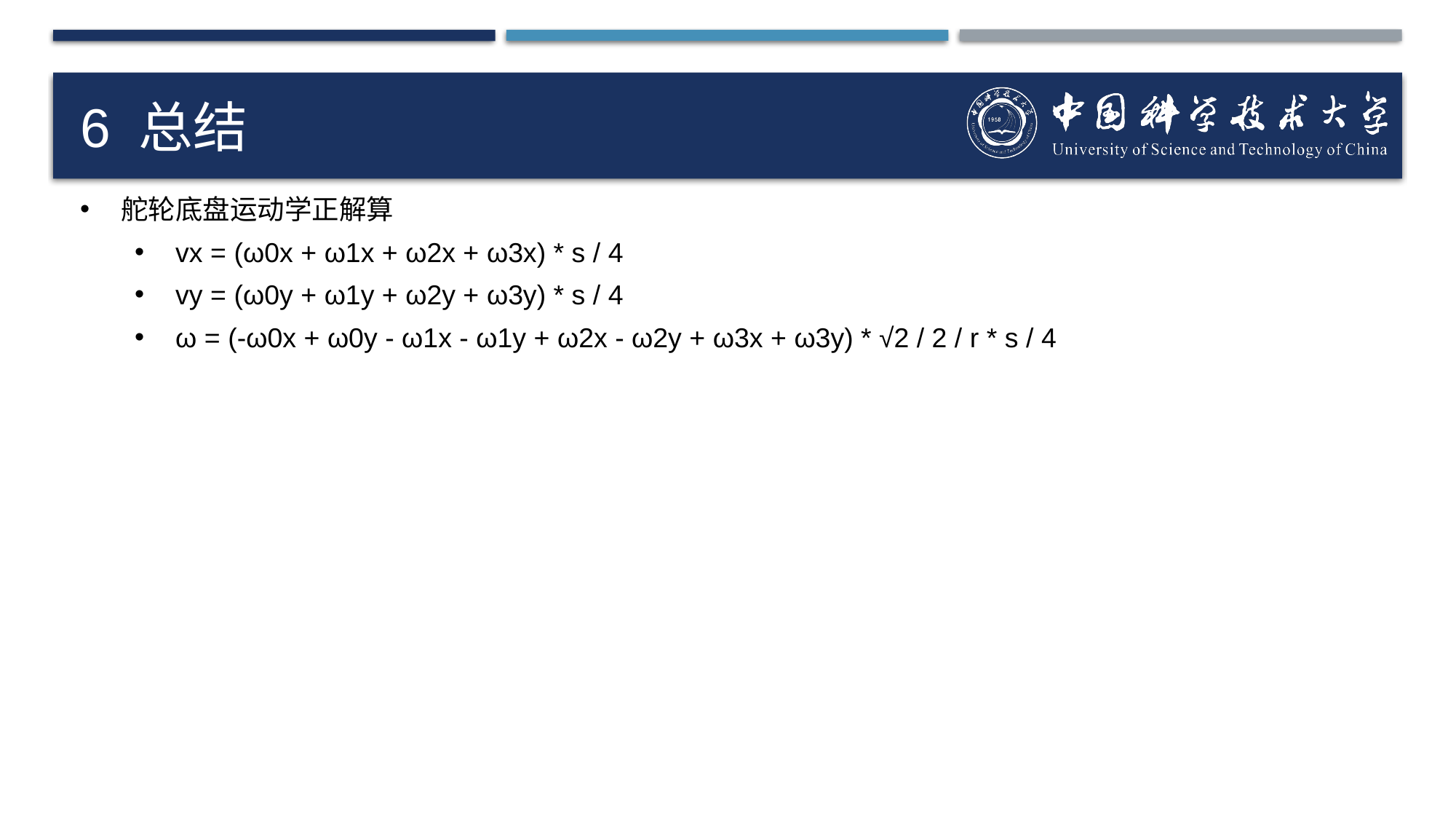

# 6 总结
舵轮底盘运动学正解算
vx = (ω0x + ω1x + ω2x + ω3x) * s / 4
vy = (ω0y + ω1y + ω2y + ω3y) * s / 4
ω = (-ω0x + ω0y - ω1x - ω1y + ω2x - ω2y + ω3x + ω3y) * √2 / 2 / r * s / 4